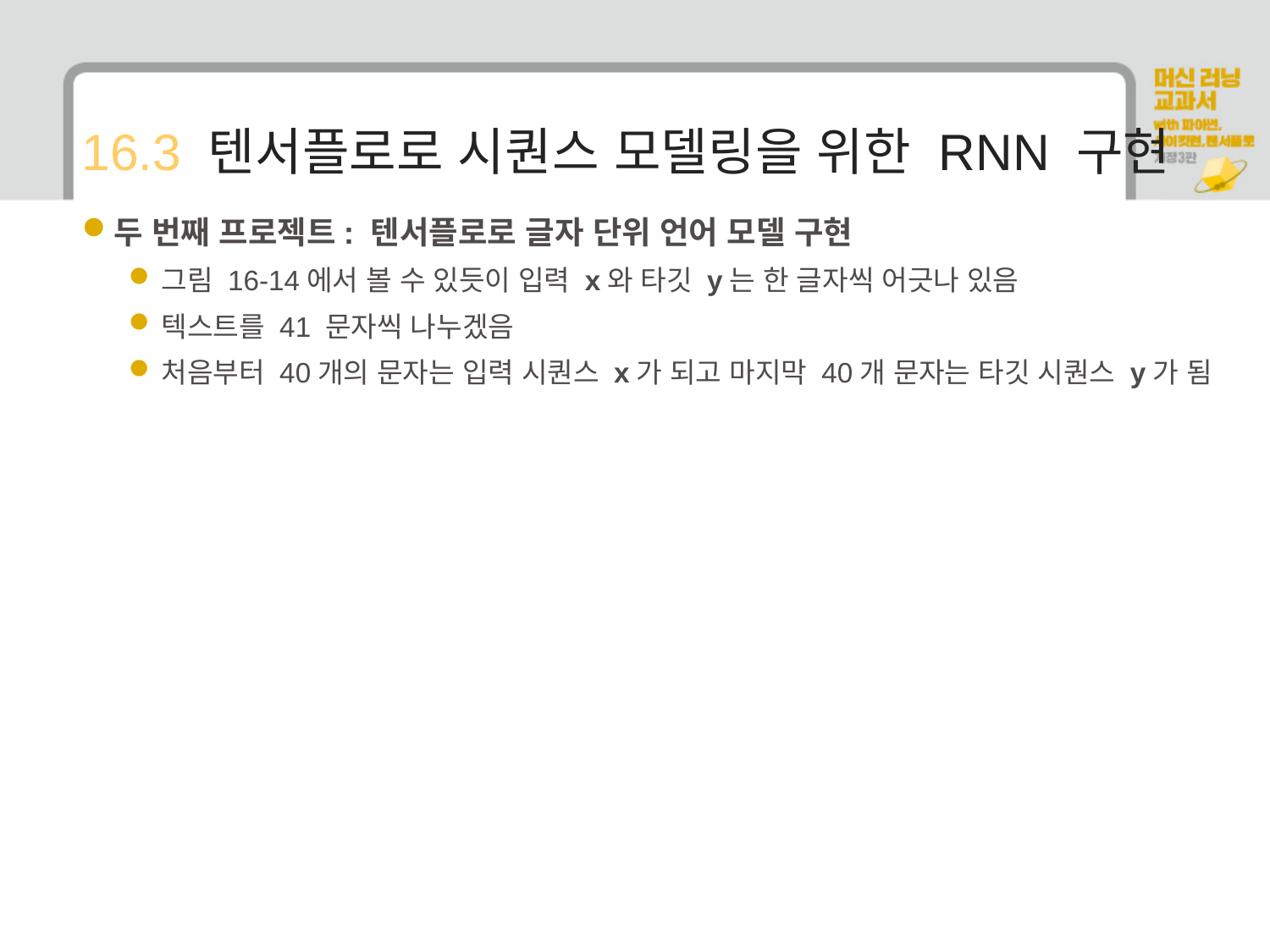

# 16.3 텐서플로로 시퀀스 모델링을 위한 RNN 구현
두 번째 프로젝트: 텐서플로로 글자 단위 언어 모델 구현
그림 16-14에서 볼 수 있듯이 입력 x와 타깃 y는 한 글자씩 어긋나 있음
텍스트를 41 문자씩 나누겠음
처음부터 40개의 문자는 입력 시퀀스 x가 되고 마지막 40개 문자는 타깃 시퀀스 y가 됨